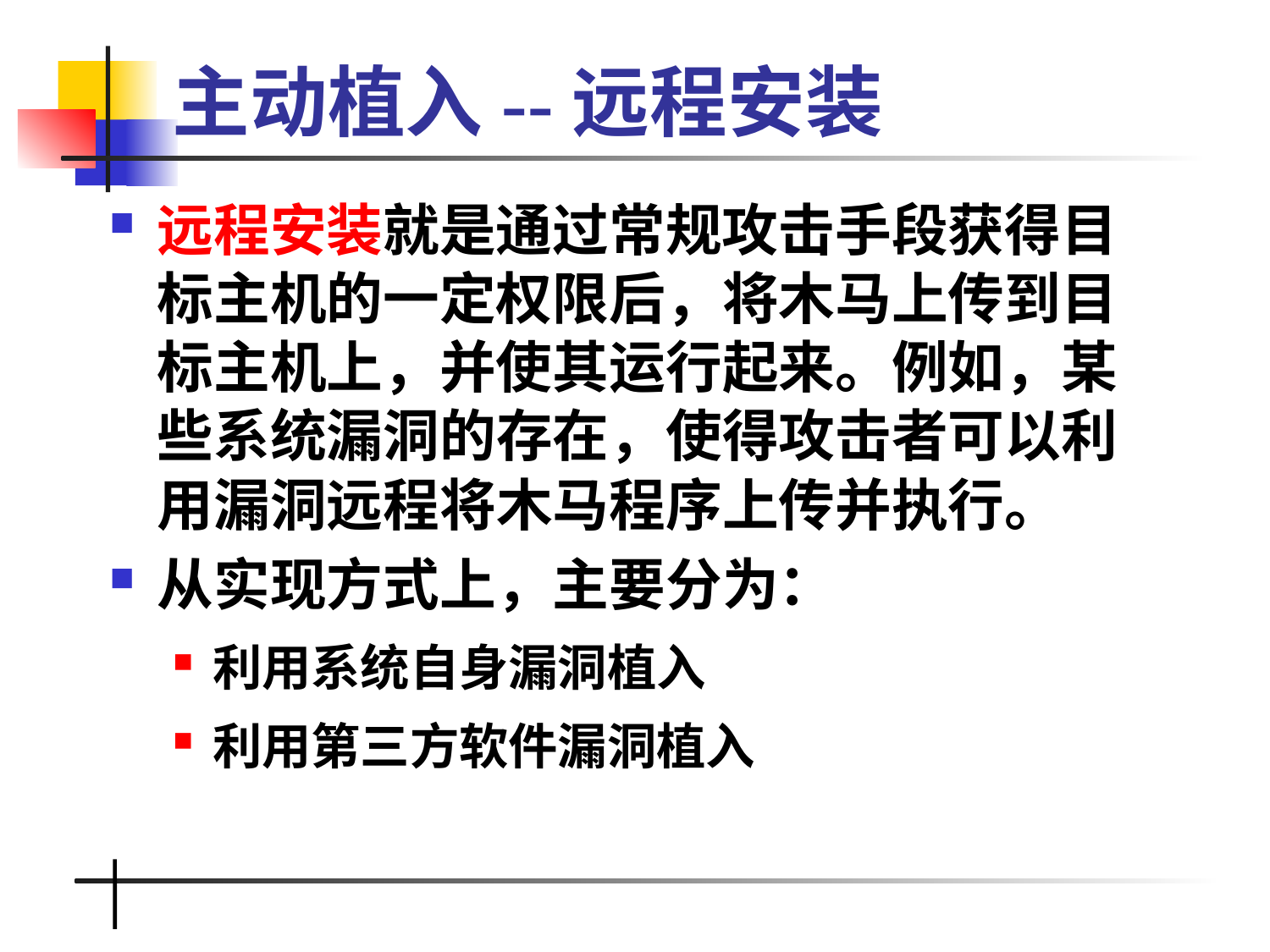

# 主动植入--远程安装
远程安装就是通过常规攻击手段获得目标主机的一定权限后，将木马上传到目标主机上，并使其运行起来。例如，某些系统漏洞的存在，使得攻击者可以利用漏洞远程将木马程序上传并执行。
从实现方式上，主要分为：
利用系统自身漏洞植入
利用第三方软件漏洞植入